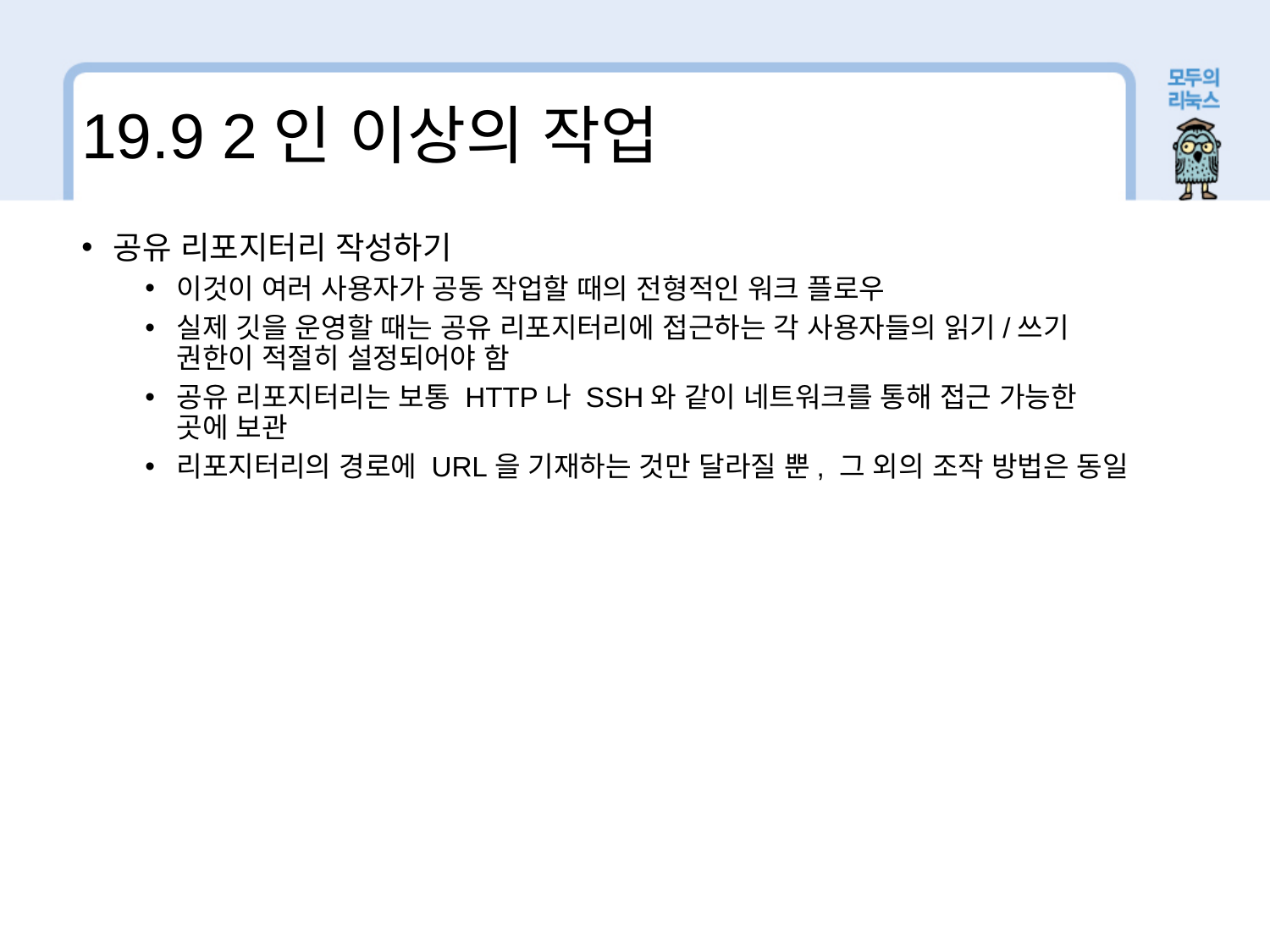

19.9 2인 이상의 작업
공유 리포지터리 작성하기
이것이 여러 사용자가 공동 작업할 때의 전형적인 워크 플로우
실제 깃을 운영할 때는 공유 리포지터리에 접근하는 각 사용자들의 읽기/쓰기 권한이 적절히 설정되어야 함
공유 리포지터리는 보통 HTTP나 SSH와 같이 네트워크를 통해 접근 가능한 곳에 보관
리포지터리의 경로에 URL을 기재하는 것만 달라질 뿐, 그 외의 조작 방법은 동일